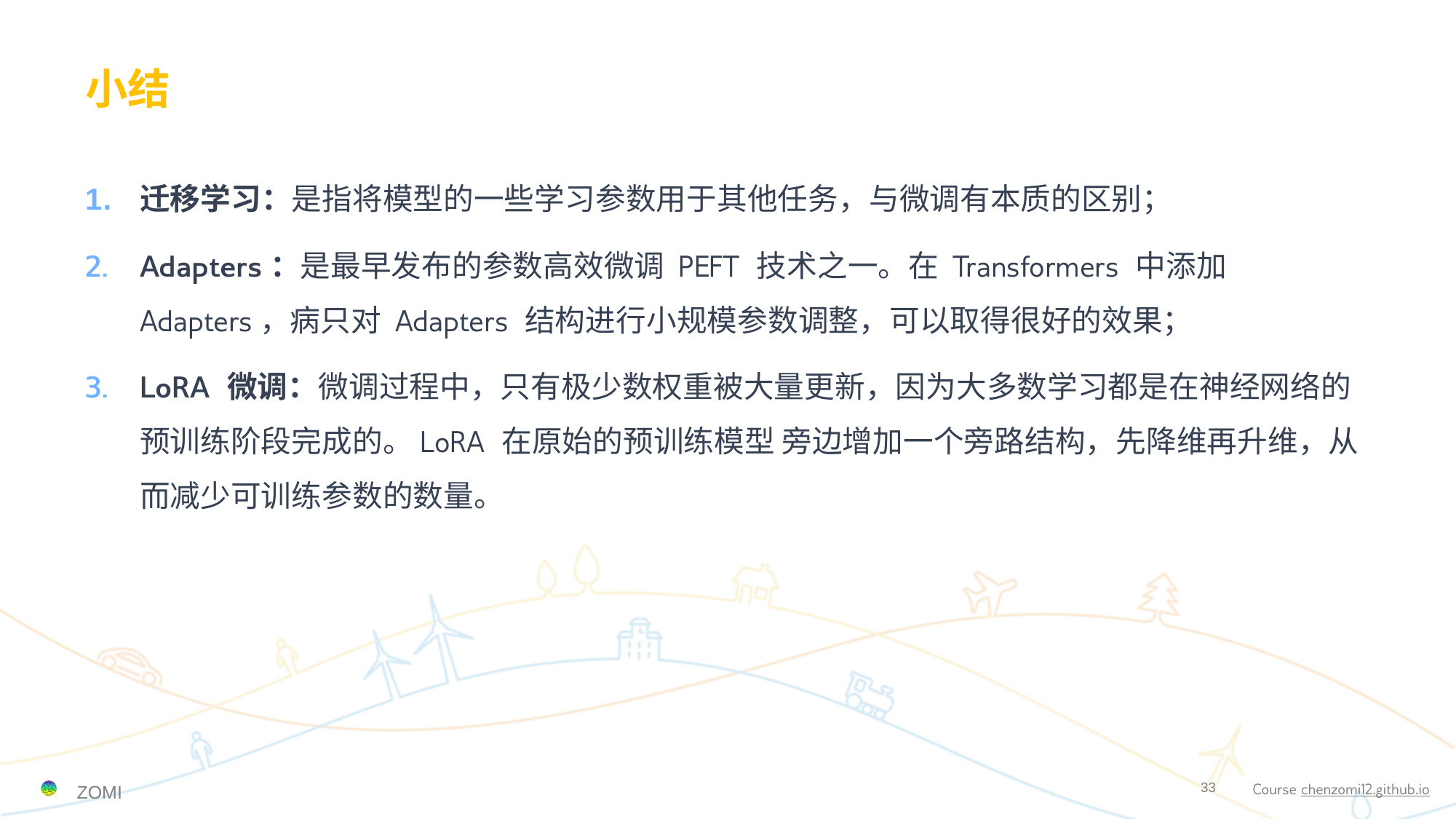

# 小结
迁移学习：是指将模型的一些学习参数用于其他任务，与微调有本质的区别；
Adapters：是最早发布的参数高效微调 PEFT 技术之一。在 Transformers 中添加 Adapters，病只对 Adapters 结构进行小规模参数调整，可以取得很好的效果；
LoRA 微调：微调过程中，只有极少数权重被大量更新，因为大多数学习都是在神经网络的预训练阶段完成的。LoRA 在原始的预训练模型 旁边增加一个旁路结构，先降维再升维，从而减少可训练参数的数量。